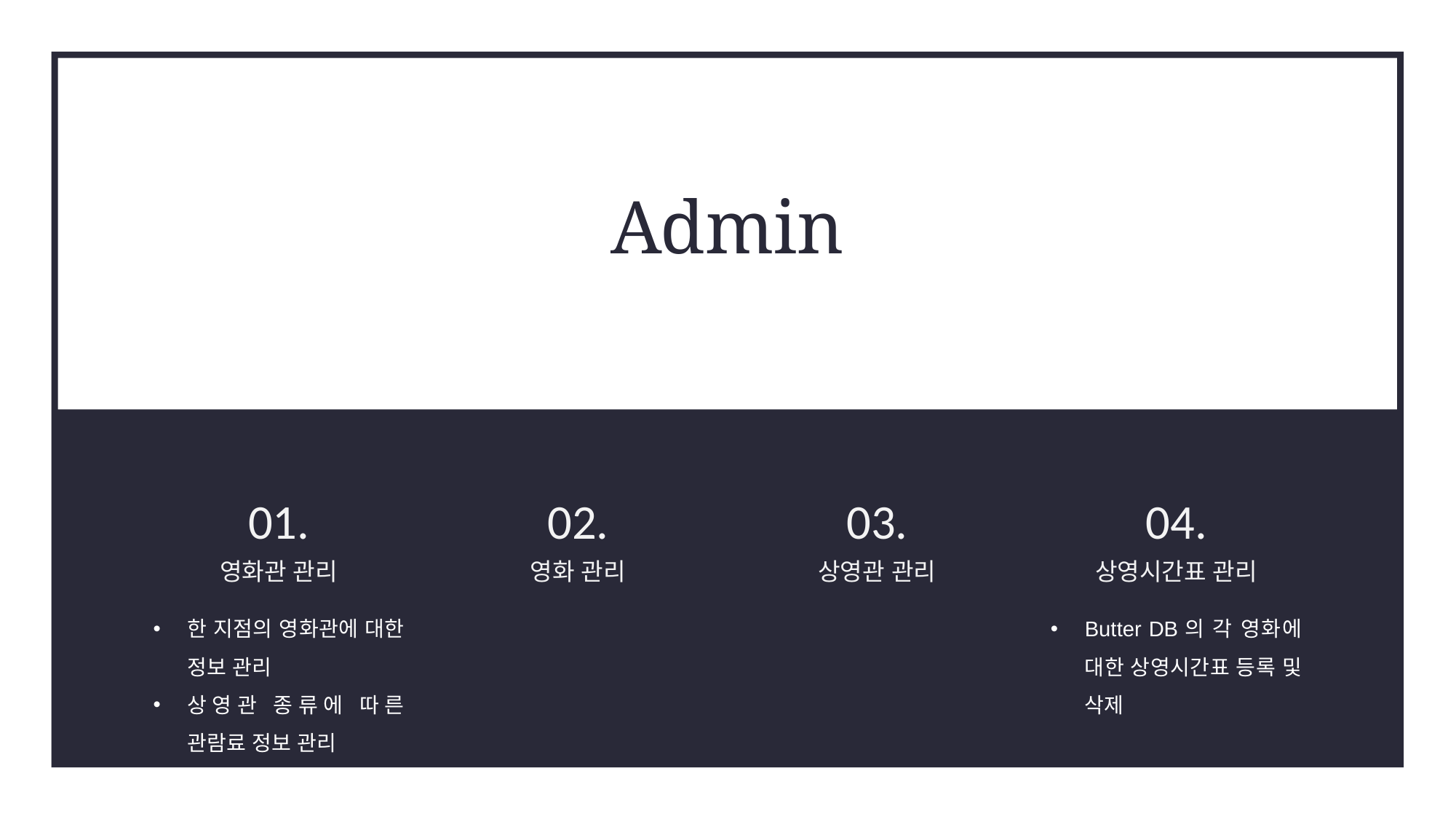

Admin
01.
02.
03.
04.
영화관 관리
영화 관리
상영관 관리
상영시간표 관리
한 지점의 영화관에 대한 정보 관리
상영관 종류에 따른 관람료 정보 관리
Butter DB의 각 영화에 대한 상영시간표 등록 및 삭제